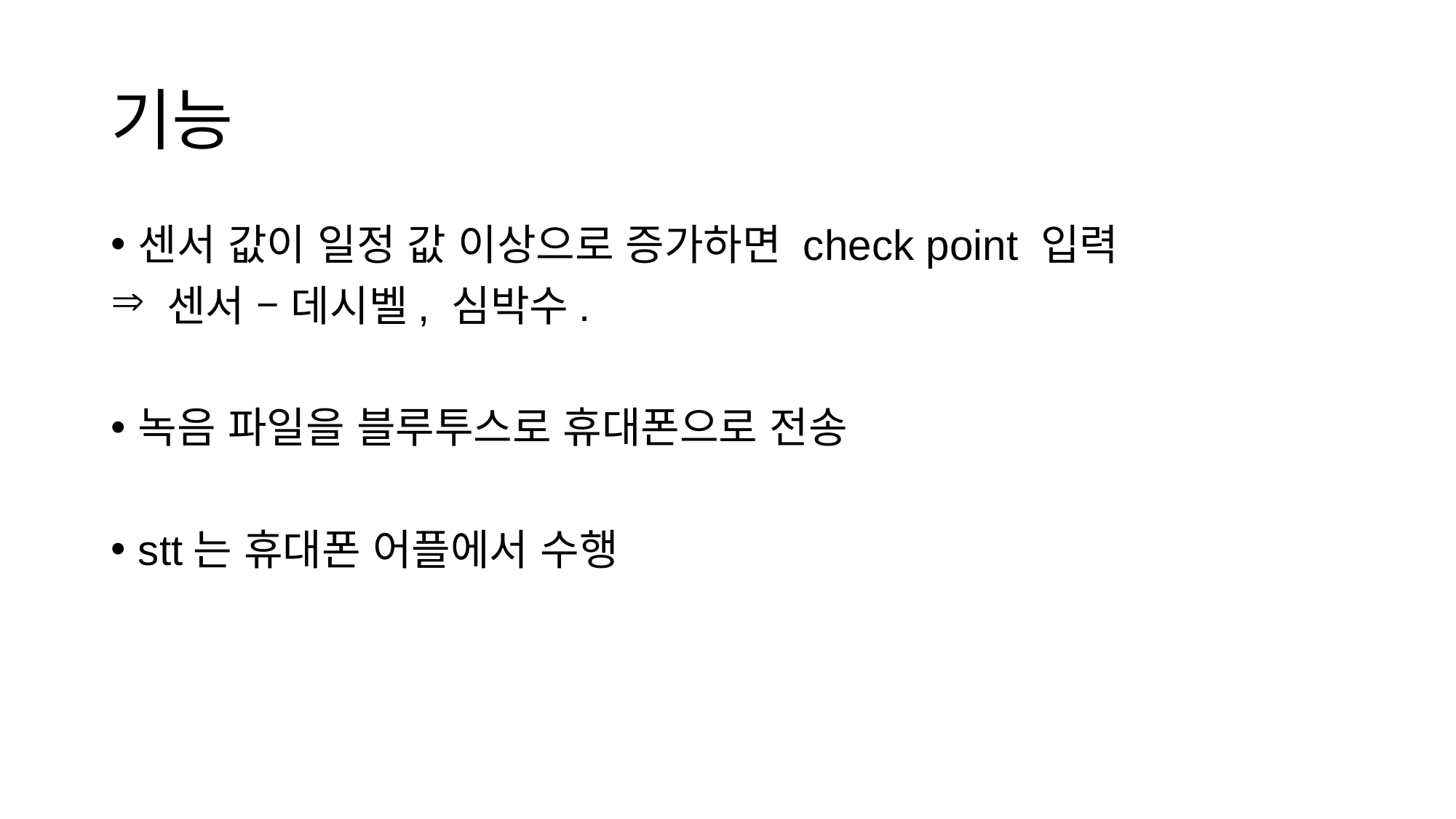

# 기능
센서 값이 일정 값 이상으로 증가하면 check point 입력
 센서 – 데시벨, 심박수.

녹음 파일을 블루투스로 휴대폰으로 전송

stt는 휴대폰 어플에서 수행